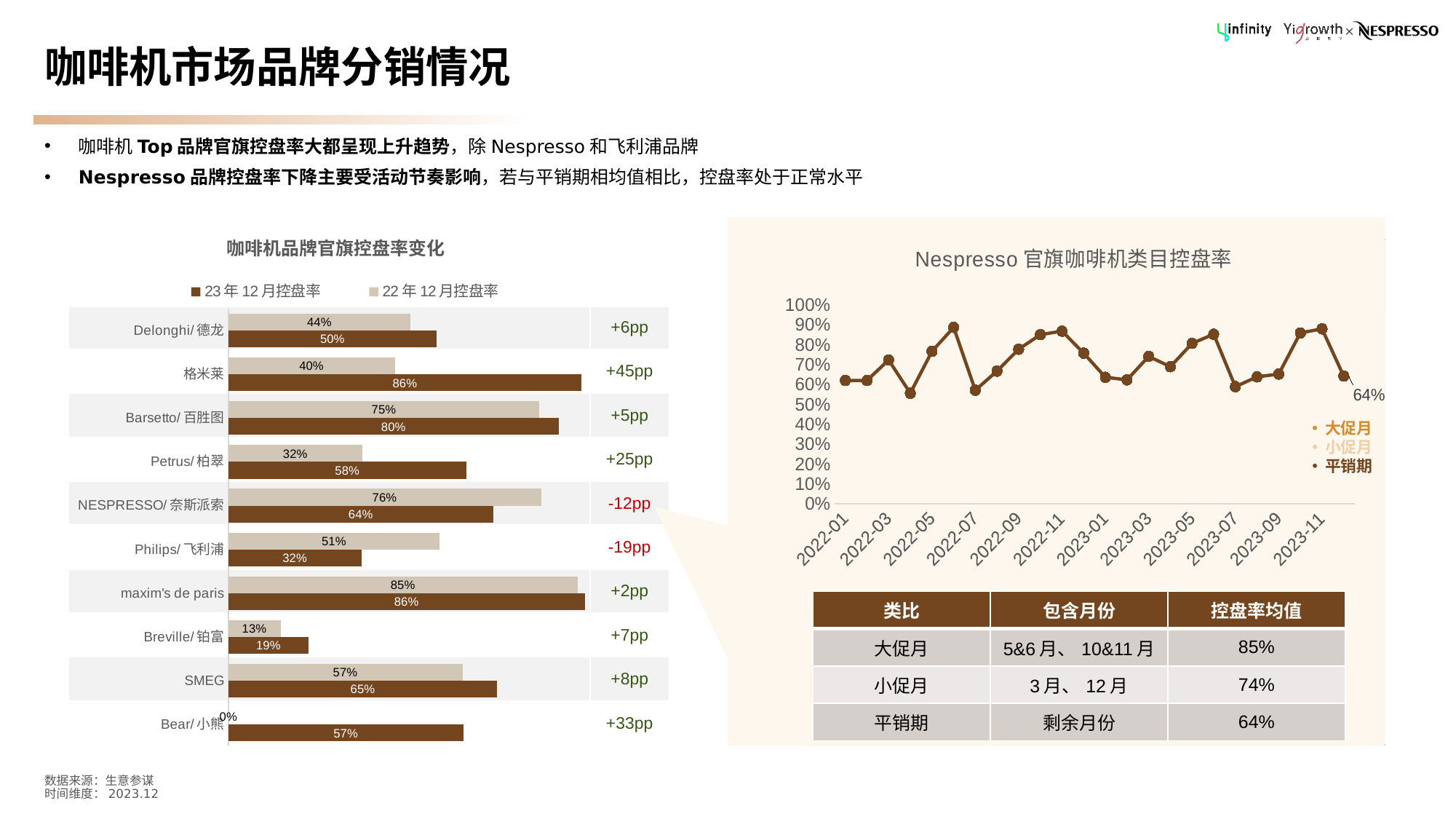

# 咖啡机市场品牌分销情况
咖啡机Top品牌官旗控盘率大都呈现上升趋势，除Nespresso和飞利浦品牌
Nespresso品牌控盘率下降主要受活动节奏影响，若与平销期相均值相比，控盘率处于正常水平

### Chart: 咖啡机品牌官旗控盘率变化

| Category | 22年12月控盘率 | 23年12月控盘率 |
|---|---|---|
| Delonghi/德龙 | 0.4413704170257567 | 0.5048211787436233 |
| 格米莱 | 0.40314444115981 | 0.8560612199304316 |
| Barsetto/百胜图 | 0.7540707483013587 | 0.8011869451106953 |
| Petrus/柏翠 | 0.3248782917953826 | 0.576828726690499 |
| NESPRESSO/奈斯派索 | 0.7577222897806603 | 0.6423881412469626 |
| Philips/飞利浦 | 0.5122596613930941 | 0.3224403624452971 |
| maxim's de paris | 0.846736113019817 | 0.8644297906246788 |
| Breville/铂富 | 0.126284671334523 | 0.1946144430844553 |
| SMEG | 0.567563704603807 | 0.6516882907096572 |
| Bear/小熊 | 0.0 | 0.5695666468155656 |
| 咖啡机品牌官旗&分销增长情况 |  |  |  |
| --- | --- | --- | --- |
| 品牌名 | 品牌GMV同比 | 官旗GMV同比 | 非官旗GMV同比 |
| Delonghi/德龙 | +3% | +18% | -9% |
| 格米莱 | +101% | +328% | -51% |
| Barsetto/百胜图 | -32% | -28% | -45% |
| Petrus/柏翠 | -1.4% | +75% | -38% |
| NESPRESSO/奈斯派索 | -38% | -48% | -9% |
| Philips/飞利浦 | -42% | -63% | -19% |
| maxim’s de paris | -40% | -39% | -47% |
| Breville/铂富 | -37% | -3% | -42% |
| SMEG | -35% | -25% | -48% |
| Bear/小熊 | +134% | +279% | -30% |

### Chart: Nespresso官旗咖啡机类目控盘率

| Category | 控盘率 |
|---|---|
| 2022-01 | 0.6206502329225949 |
| 2022-02 | 0.6206512009236984 |
| 2022-03 | 0.7235521156373428 |
| 2022-04 | 0.5566029115232396 |
| 2022-05 | 0.7668718843567599 |
| 2022-06 | 0.887230169748541 |
| 2022-07 | 0.5714744278837397 |
| 2022-08 | 0.6675484133212617 |
| 2022-09 | 0.777537796785956 |
| 2022-10 | 0.8508948593015461 |
| 2022-11 | 0.8685296391643053 |
| 2022-12 | 0.7577222897806603 |
| 2023-01 | 0.636625945139639 |
| 2023-02 | 0.6236077440865168 |
| 2023-03 | 0.7414867755489154 |
| 2023-04 | 0.6897982062079726 |
| 2023-05 | 0.8067425127458158 |
| 2023-06 | 0.8532148138046223 |
| 2023-07 | 0.589369844917016 |
| 2023-08 | 0.6386023623773837 |
| 2023-09 | 0.6527433257785004 |
| 2023-10 | 0.8593416580233367 |
| 2023-11 | 0.8798792940826525 |
| 2023-12 | 0.6423881412469626 |
|  |  |
| --- | --- |
|  | +6pp |
|  | +45pp |
|  | +5pp |
|  | +25pp |
|  | -12pp |
|  | -19pp |
|  | +2pp |
|  | +7pp |
|  | +8pp |
|  | +33pp |
 大促月
 小促月
 平销期
| 类比 | 包含月份 | 控盘率均值 |
| --- | --- | --- |
| 大促月 | 5&6月、10&11月 | 85% |
| 小促月 | 3月、12月 | 74% |
| 平销期 | 剩余月份 | 64% |
数据来源：生意参谋
时间维度：2023.12